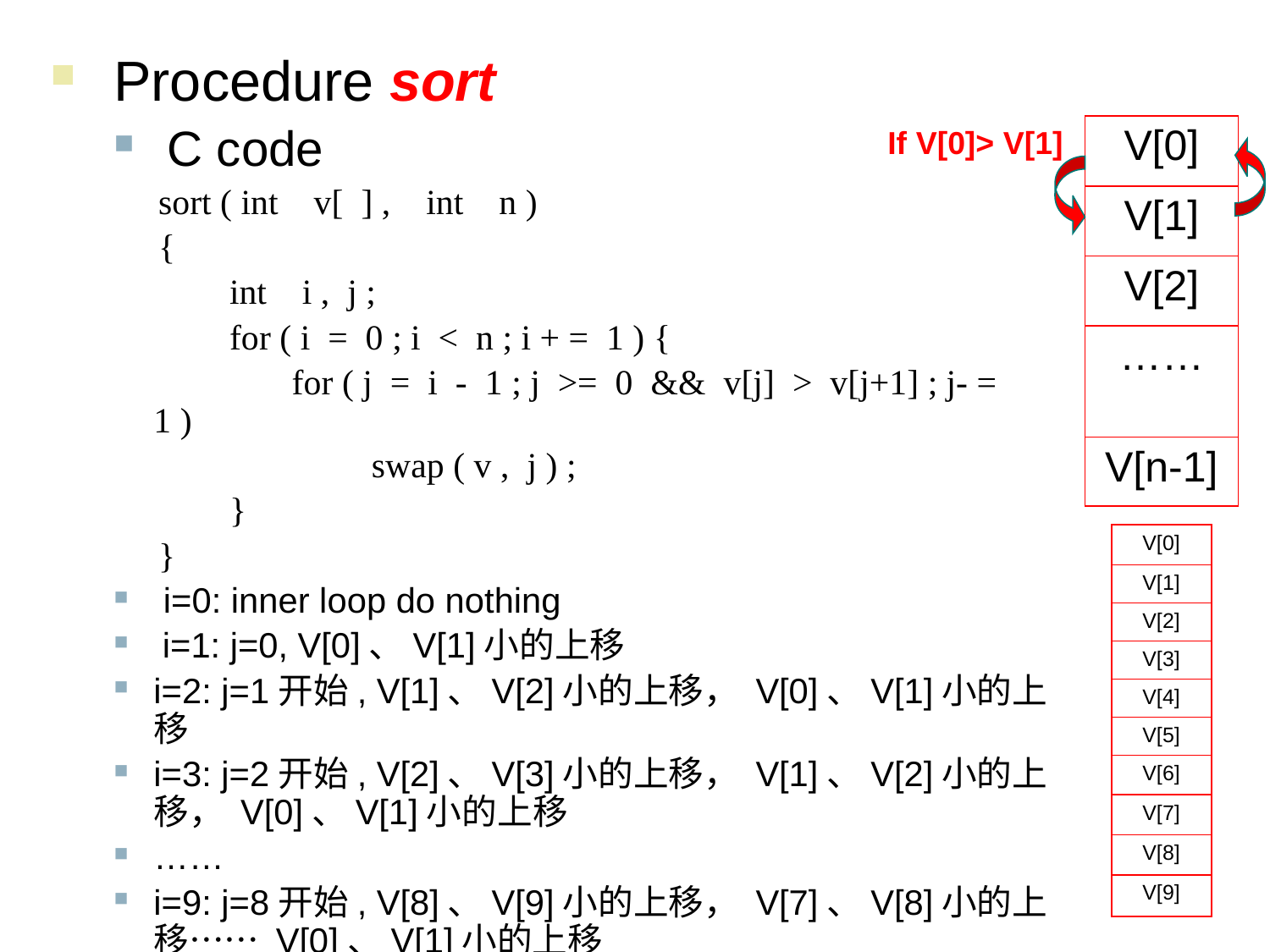

Procedure sort
 C code
     sort ( int    v[  ] ,    int    n )
     {
             int    i ,  j ;
             for ( i  =  0 ; i  <  n ; i + =  1 ) {
                    for ( j  =  i  -  1 ; j  >=  0  &&  v[j]  >  v[j+1] ; j- =   1 )
                             swap ( v ,  j ) ;
             }
     }
 i=0: inner loop do nothing
 i=1: j=0, V[0]、V[1]小的上移
i=2: j=1开始, V[1]、V[2]小的上移， V[0]、V[1]小的上移
i=3: j=2开始, V[2]、V[3]小的上移， V[1]、V[2]小的上移， V[0]、V[1]小的上移
……
i=9: j=8开始, V[8]、V[9]小的上移， V[7]、V[8]小的上移…… V[0]、V[1]小的上移

If V[0]> V[1]

| V[0] |
| --- |
| V[1] |
| V[2] |
| …… |
| V[n-1] |

| V[0] |
| --- |
| V[1] |
| V[2] |
| V[3] |
| V[4] |
| V[5] |
| V[6] |
| V[7] |
| V[8] |
| V[9] |